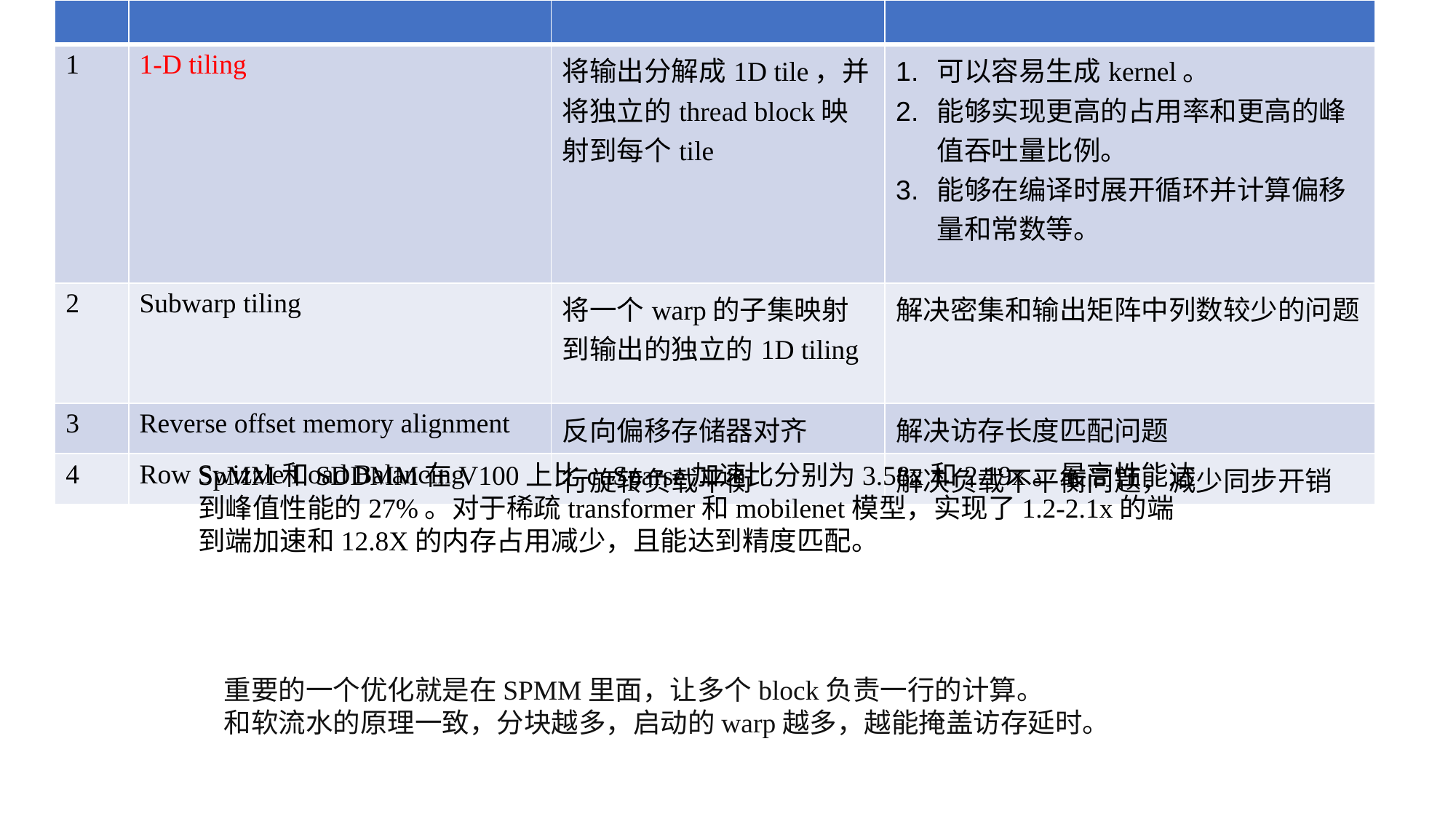

|  |  |  |  |
| --- | --- | --- | --- |
| 1 | 1-D tiling | 将输出分解成1D tile，并将独立的thread block映射到每个tile | 可以容易生成kernel。 能够实现更高的占用率和更高的峰值吞吐量比例。 能够在编译时展开循环并计算偏移量和常数等。 |
| 2 | Subwarp tiling | 将一个warp的子集映射到输出的独立的1D tiling | 解决密集和输出矩阵中列数较少的问题 |
| 3 | Reverse offset memory alignment | 反向偏移存储器对齐 | 解决访存长度匹配问题 |
| 4 | Row Swizzle Load Balancing | 行旋转负载平衡 | 解决负载不平衡问题，减少同步开销 |
SpMM和SDDMM在V100上比cuSparse加速比分别为3.58x和2.19x。最高性能达到峰值性能的27%。对于稀疏transformer和mobilenet模型，实现了1.2-2.1x的端到端加速和12.8X的内存占用减少，且能达到精度匹配。
重要的一个优化就是在SPMM里面，让多个block负责一行的计算。
和软流水的原理一致，分块越多，启动的warp越多，越能掩盖访存延时。